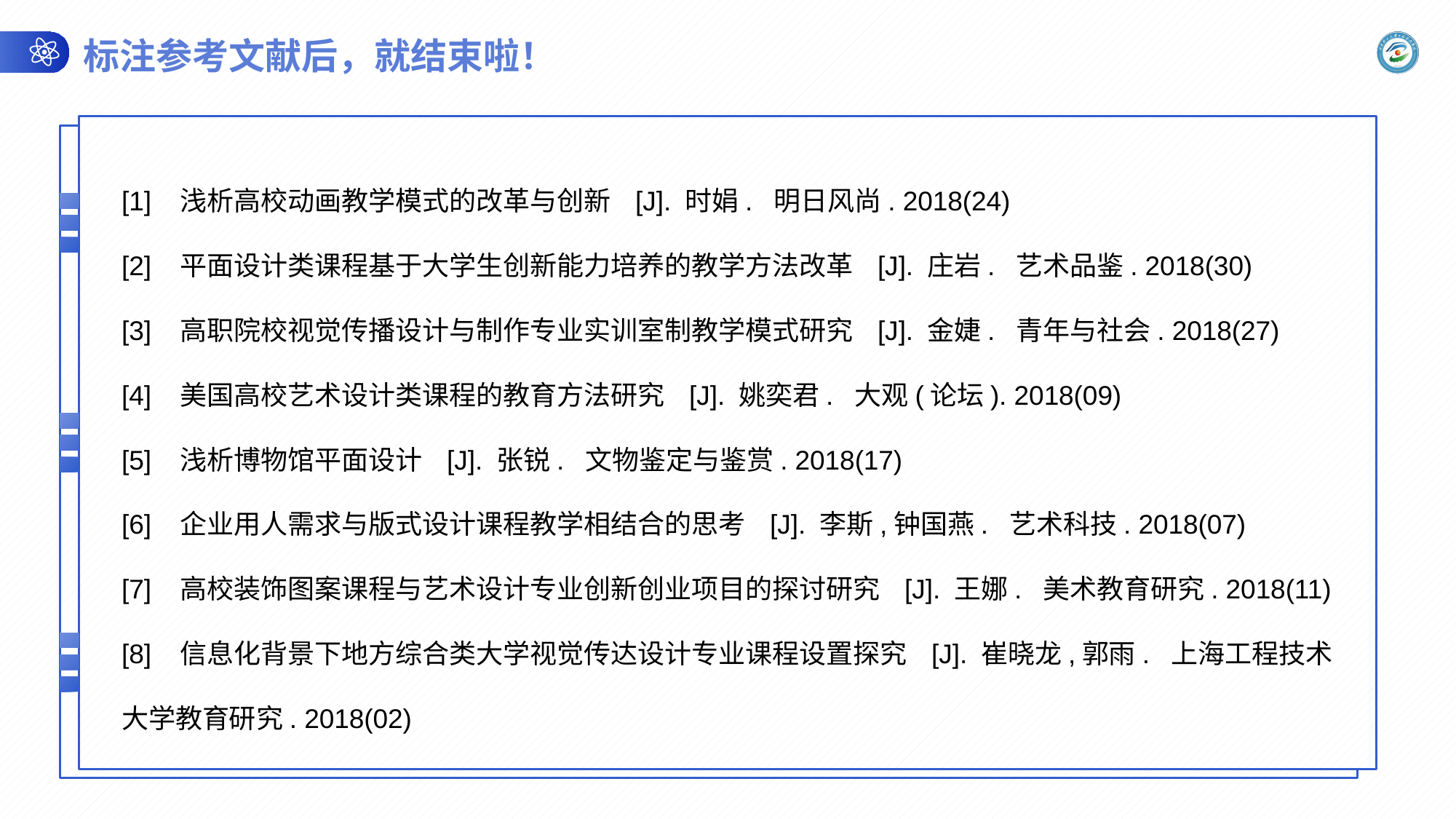

标注参考文献后，就结束啦！
[1]   浅析高校动画教学模式的改革与创新   [J]. 时娟.  明日风尚. 2018(24)
[2]   平面设计类课程基于大学生创新能力培养的教学方法改革   [J]. 庄岩.  艺术品鉴. 2018(30)
[3]   高职院校视觉传播设计与制作专业实训室制教学模式研究   [J]. 金婕.  青年与社会. 2018(27)
[4]   美国高校艺术设计类课程的教育方法研究   [J]. 姚奕君.  大观(论坛). 2018(09)
[5]   浅析博物馆平面设计   [J]. 张锐.  文物鉴定与鉴赏. 2018(17)
[6]   企业用人需求与版式设计课程教学相结合的思考   [J]. 李斯,钟国燕.  艺术科技. 2018(07)
[7]   高校装饰图案课程与艺术设计专业创新创业项目的探讨研究   [J]. 王娜.  美术教育研究. 2018(11)
[8]   信息化背景下地方综合类大学视觉传达设计专业课程设置探究   [J]. 崔晓龙,郭雨.  上海工程技术大学教育研究. 2018(02)